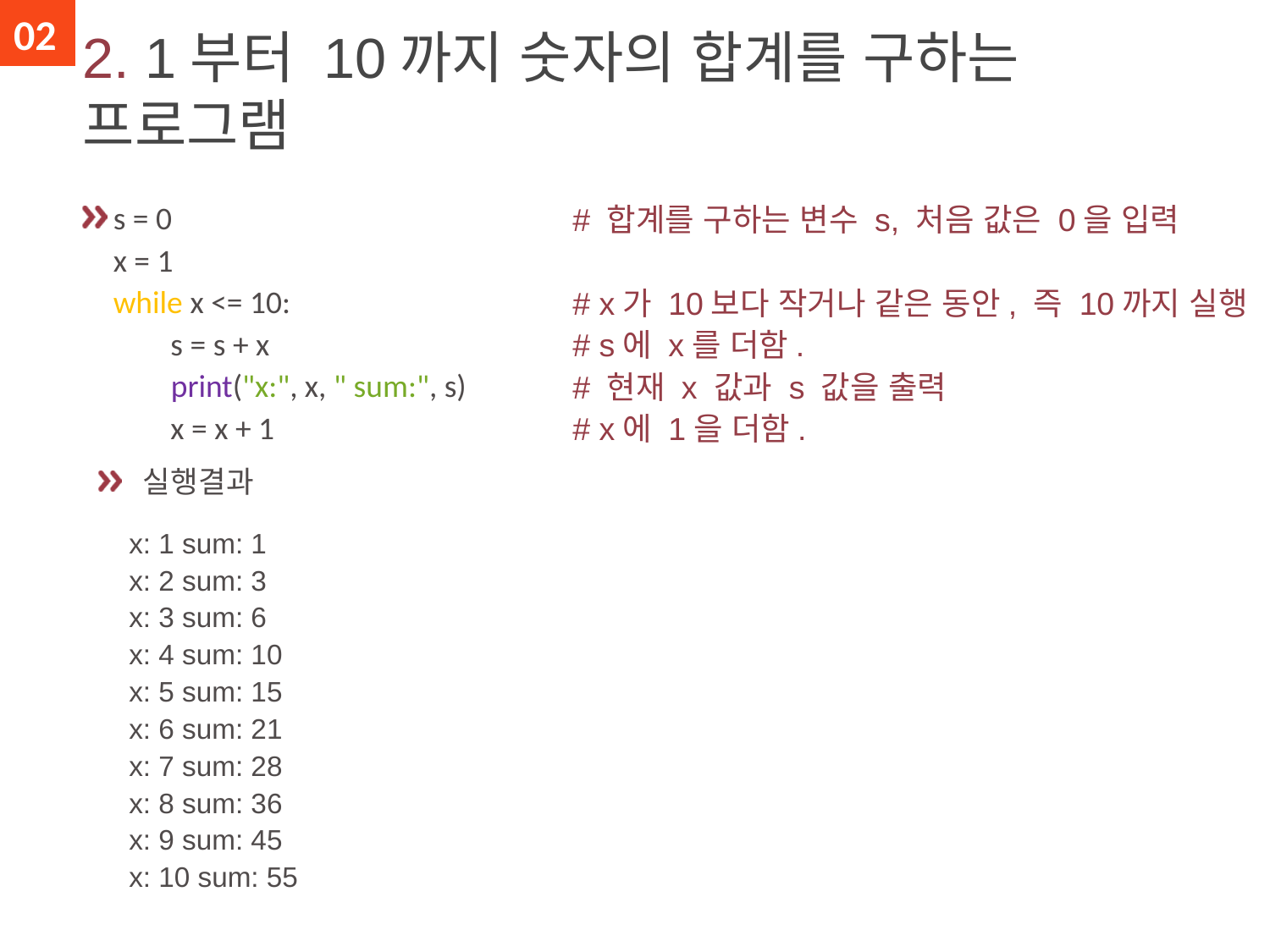

02
# 2. 1부터 10까지 숫자의 합계를 구하는 프로그램
s = 0
x = 1
while x <= 10:
        s = s + x
        print("x:", x, " sum:", s)
        x = x + 1
# 합계를 구하는 변수 s, 처음 값은 0을 입력 # x가 10보다 작거나 같은 동안, 즉 10까지 실행 # s에 x를 더함. # 현재 x 값과 s 값을 출력 # x에 1을 더함.
 실행결과
x: 1 sum: 1
x: 2 sum: 3
x: 3 sum: 6
x: 4 sum: 10
x: 5 sum: 15
x: 6 sum: 21
x: 7 sum: 28
x: 8 sum: 36
x: 9 sum: 45
x: 10 sum: 55